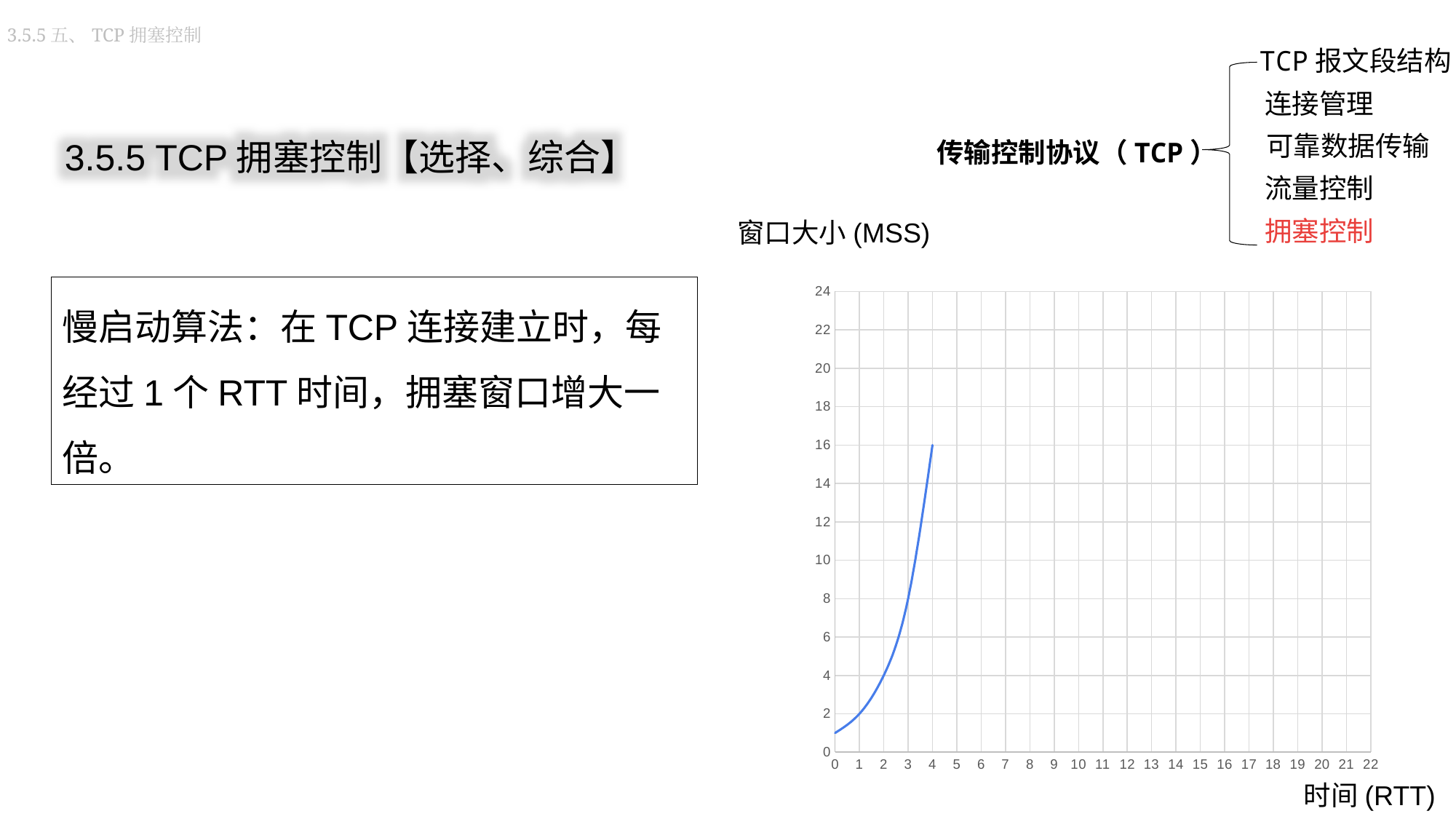

3.5.5五、TCP拥塞控制
TCP报文段结构

连接管理
传输控制协议（TCP）
可靠数据传输
流量控制
拥塞控制
3.5.5 TCP拥塞控制【选择、综合】
窗口大小(MSS)

### Chart

| Category | Y 值 |
|---|---|
慢启动算法：在TCP连接建立时，每经过1个RTT时间，拥塞窗口增大一倍。
时间(RTT)